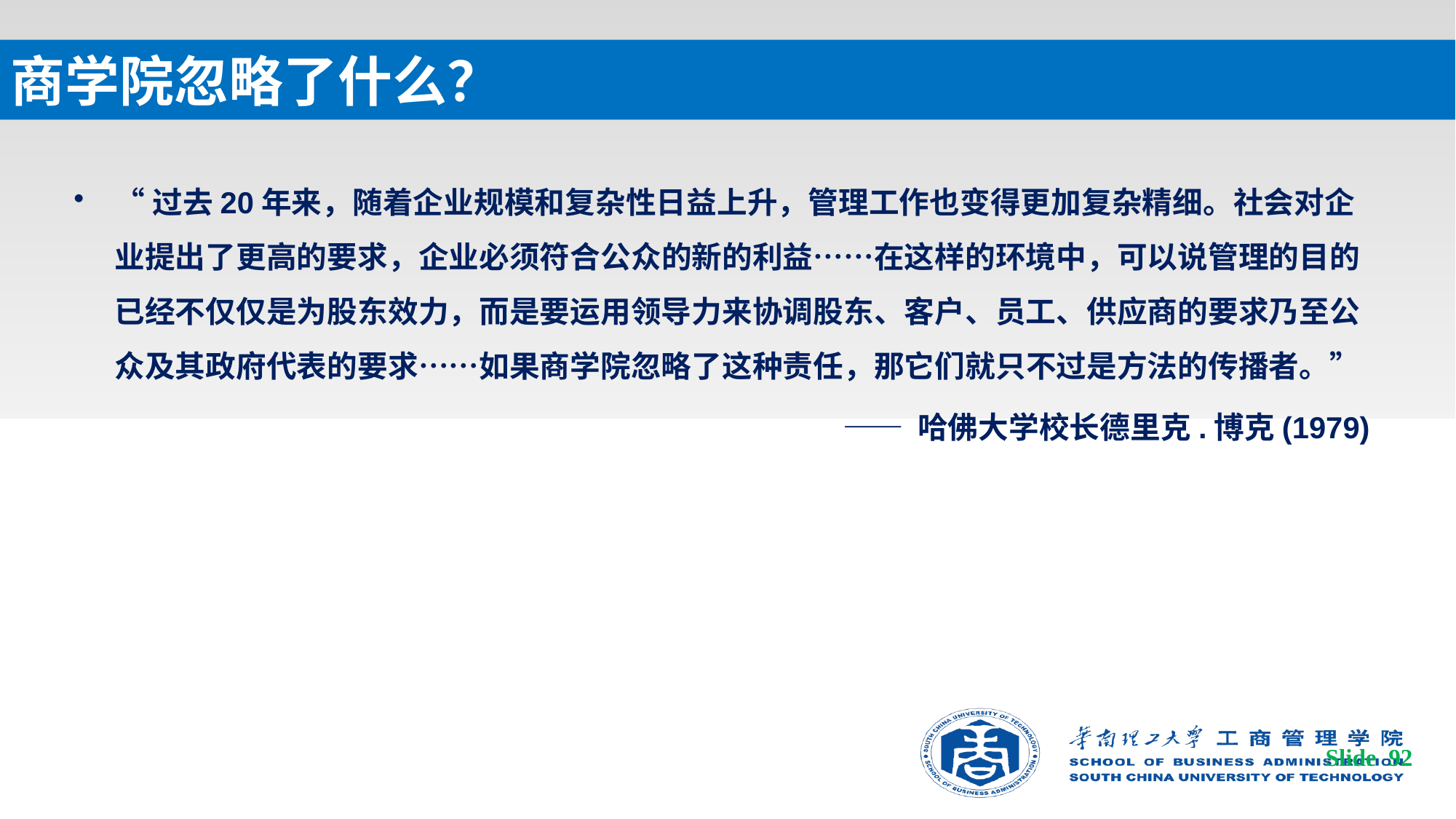

# 商学院忽略了什么？
“过去20年来，随着企业规模和复杂性日益上升，管理工作也变得更加复杂精细。社会对企业提出了更高的要求，企业必须符合公众的新的利益……在这样的环境中，可以说管理的目的已经不仅仅是为股东效力，而是要运用领导力来协调股东、客户、员工、供应商的要求乃至公众及其政府代表的要求……如果商学院忽略了这种责任，那它们就只不过是方法的传播者。”
—— 哈佛大学校长德里克.博克(1979)
Slide  92